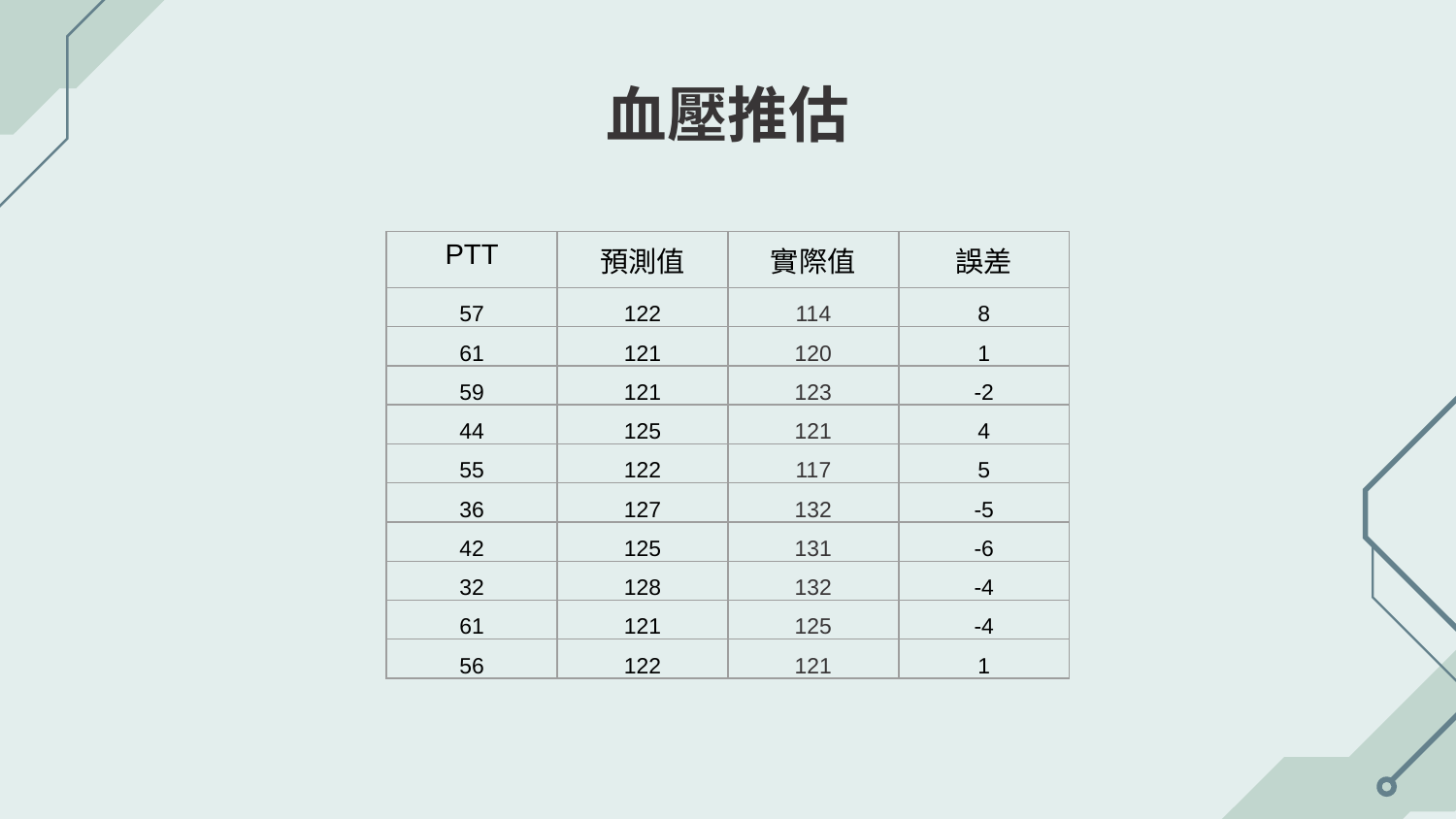

# 血壓推估
| PTT | 預測值 | 實際值 | 誤差 |
| --- | --- | --- | --- |
| 57 | 122 | 114 | 8 |
| 61 | 121 | 120 | 1 |
| 59 | 121 | 123 | -2 |
| 44 | 125 | 121 | 4 |
| 55 | 122 | 117 | 5 |
| 36 | 127 | 132 | -5 |
| 42 | 125 | 131 | -6 |
| 32 | 128 | 132 | -4 |
| 61 | 121 | 125 | -4 |
| 56 | 122 | 121 | 1 |